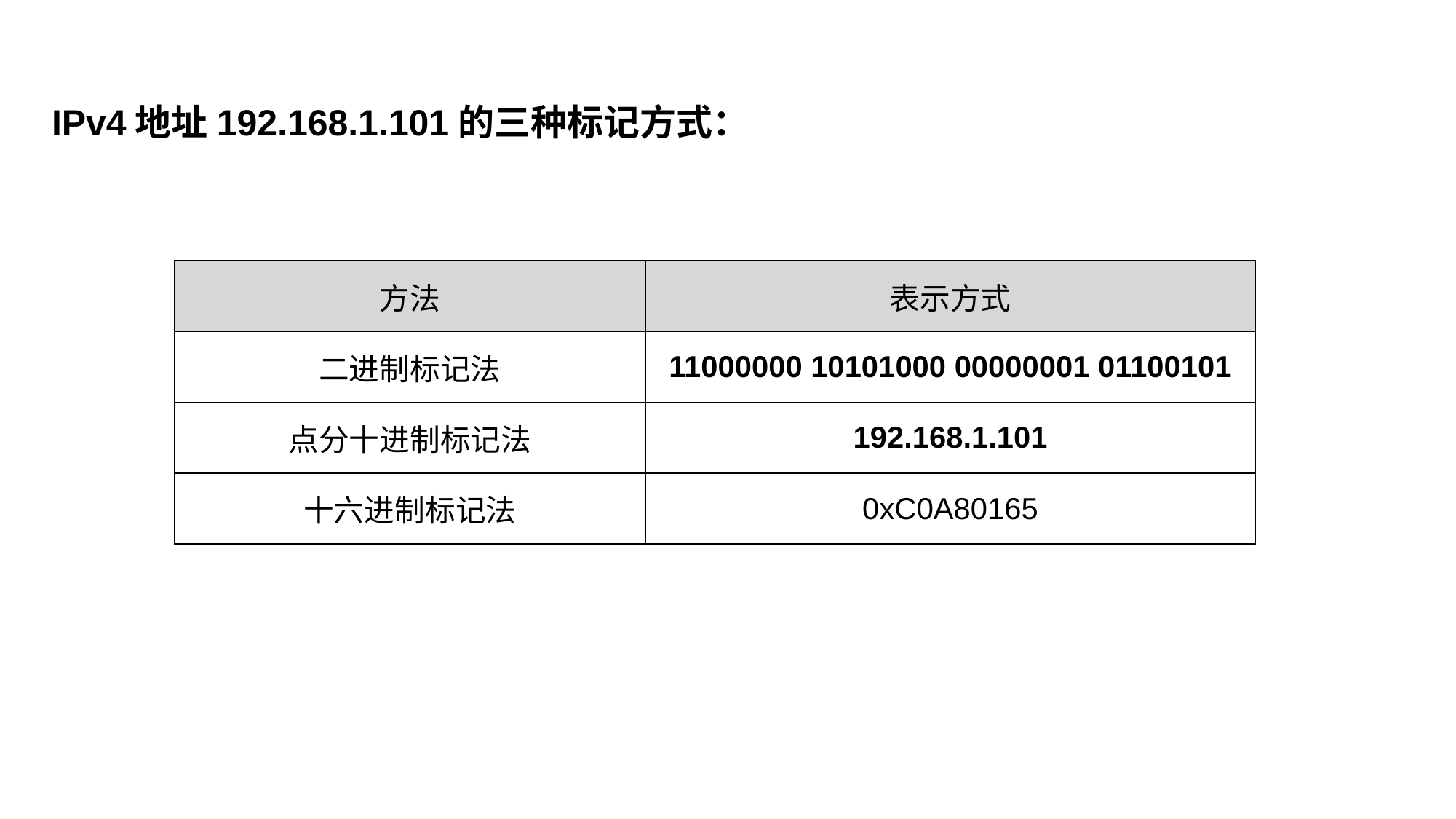

IPv4地址192.168.1.101的三种标记方式：
| 方法 | 表示方式 |
| --- | --- |
| 二进制标记法 | 11000000 10101000 00000001 01100101 |
| 点分十进制标记法 | 192.168.1.101 |
| 十六进制标记法 | 0xC0A80165 |